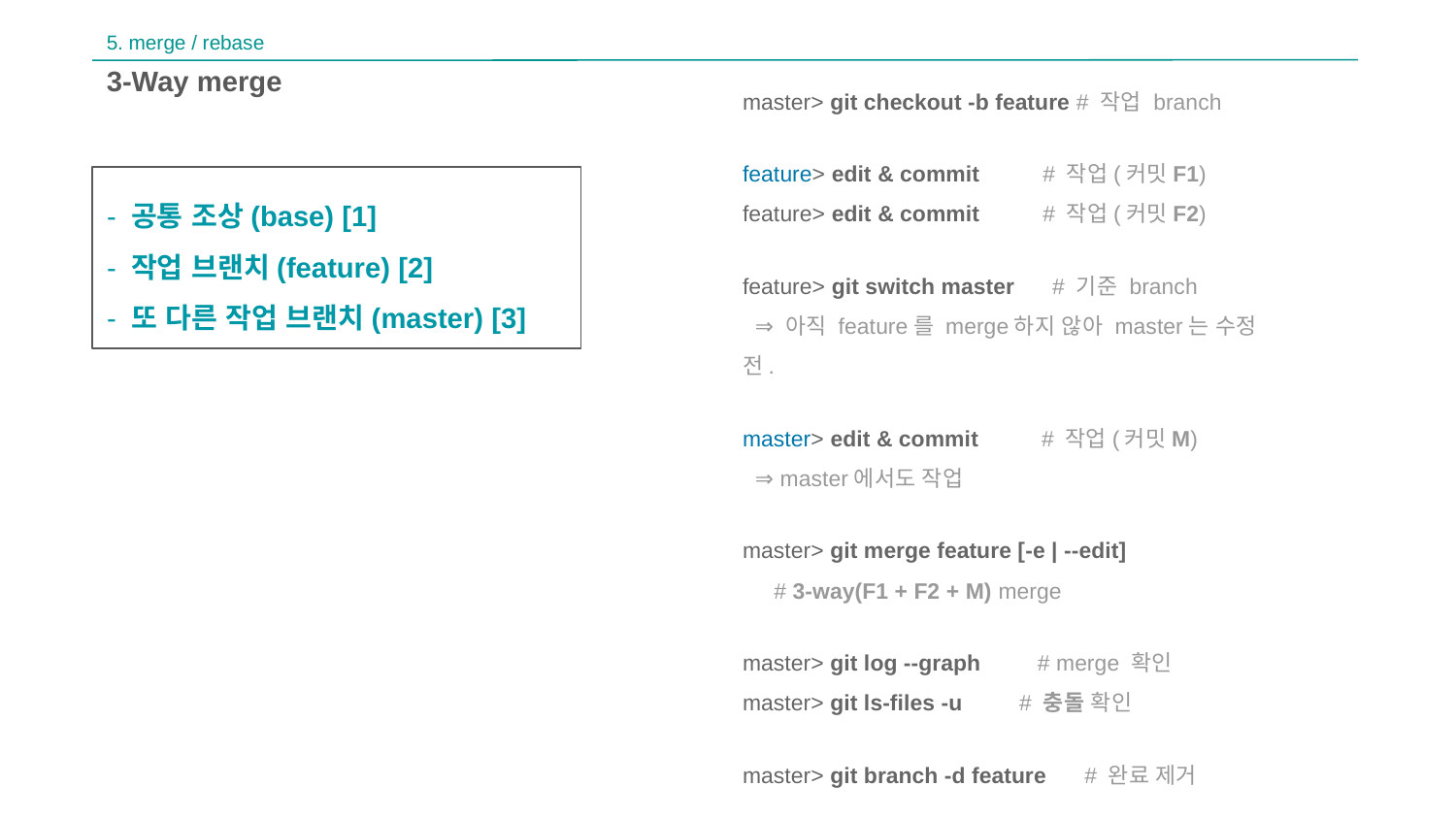

5. merge / rebase
master> git checkout -b feature # 작업 branch
feature> edit & commit          # 작업(커밋F1)
feature> edit & commit          # 작업(커밋F2)
feature> git switch master      # 기준 branch
  ⇒ 아직 feature를 merge하지 않아 master는 수정 전.
master> edit & commit          # 작업(커밋M)
  ⇒ master에서도 작업
master> git merge feature [-e | --edit]
     # 3-way(F1 + F2 + M) merge
master> git log --graph         # merge 확인
master> git ls-files -u         # 충돌 확인
master> git branch -d feature      # 완료 제거
3-Way merge

- 공통 조상(base) [1]
- 작업 브랜치(feature) [2]
- 또 다른 작업 브랜치(master) [3]